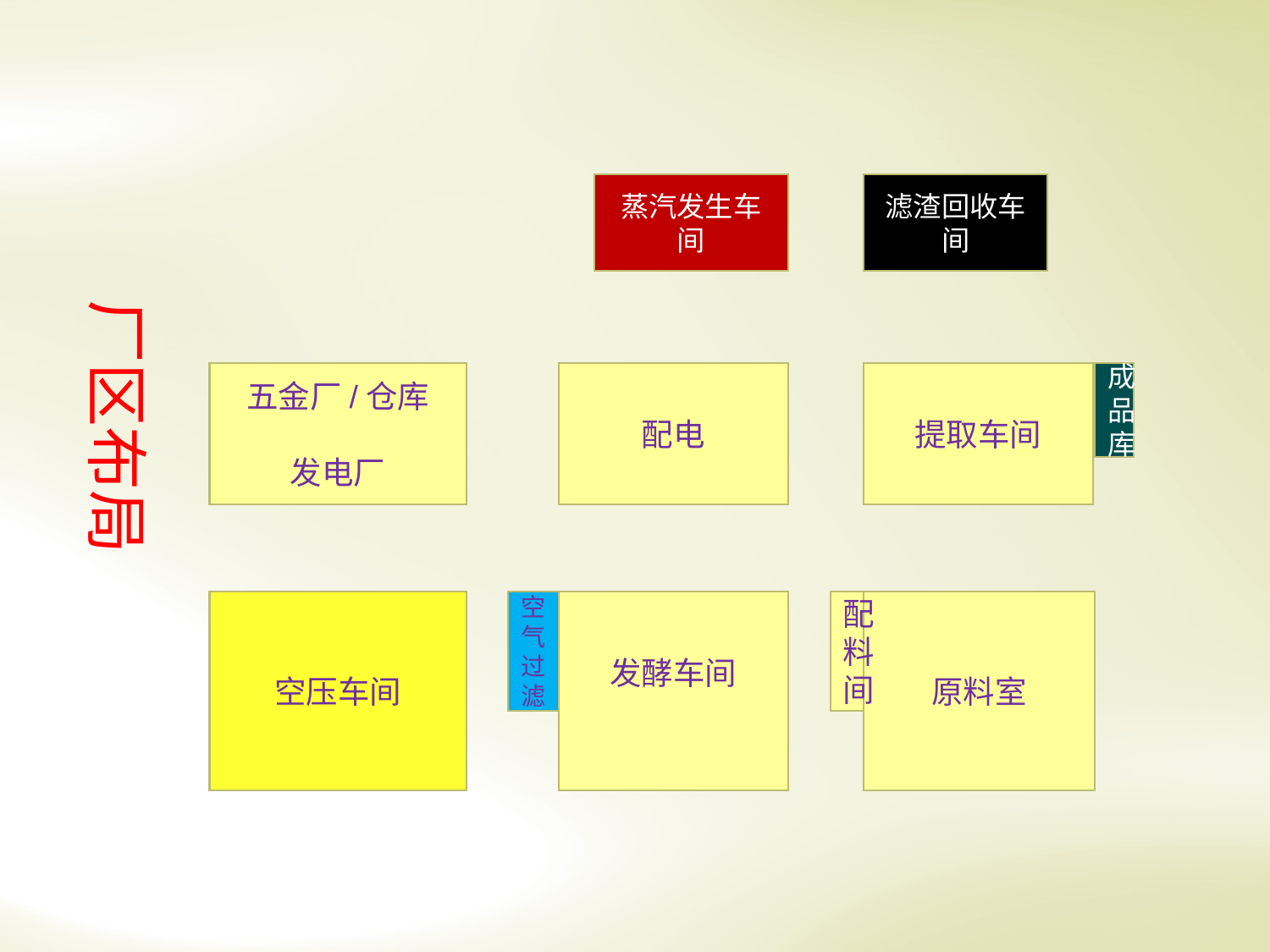

蒸汽发生车间
滤渣回收车间
厂区布局
五金厂/仓库

发电厂
配电
提取车间
成品库
空压车间
空气过滤
发酵车间

配料间
原料室